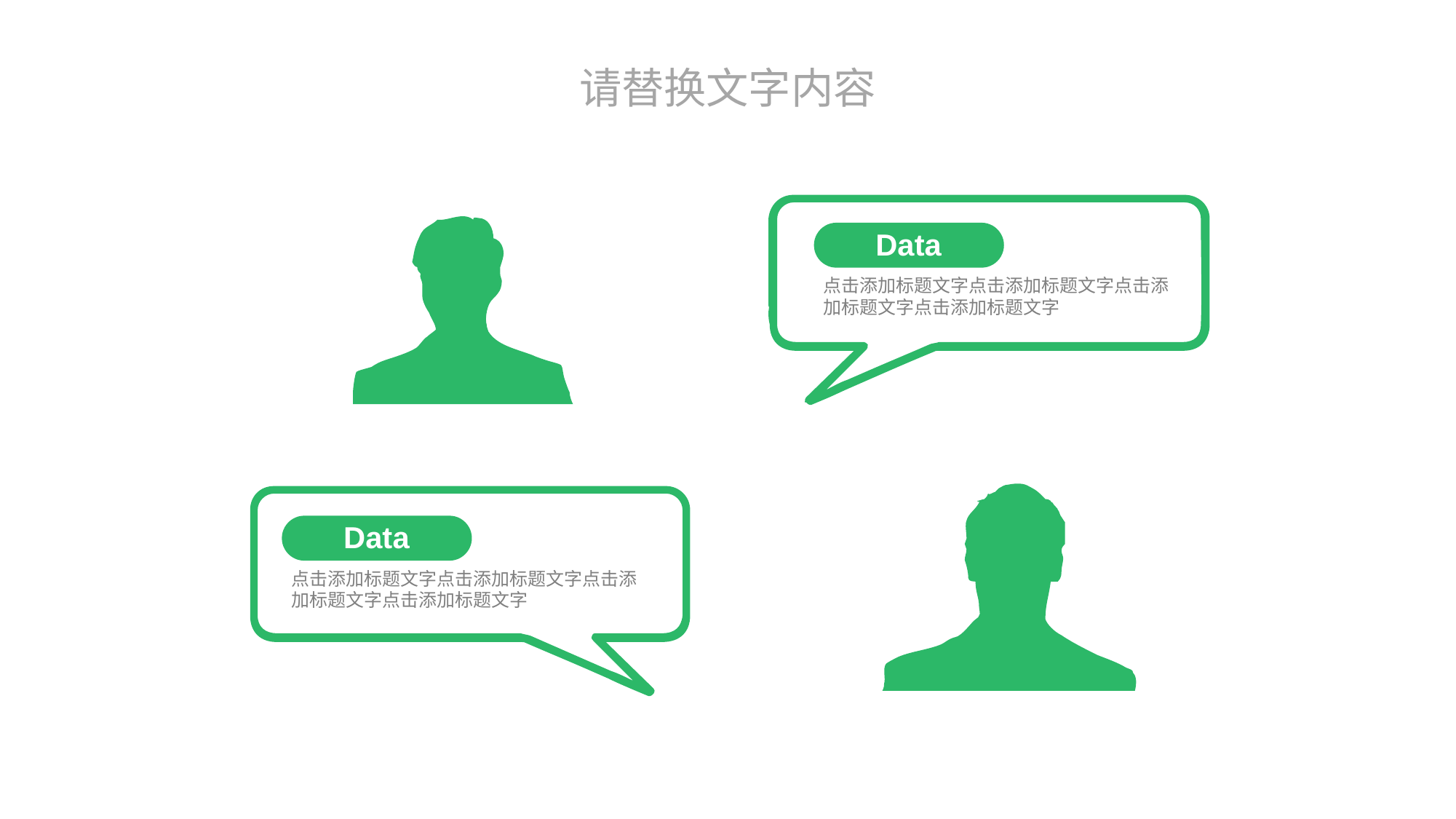

请替换文字内容

Data
点击添加标题文字点击添加标题文字点击添加标题文字点击添加标题文字

Data
点击添加标题文字点击添加标题文字点击添加标题文字点击添加标题文字